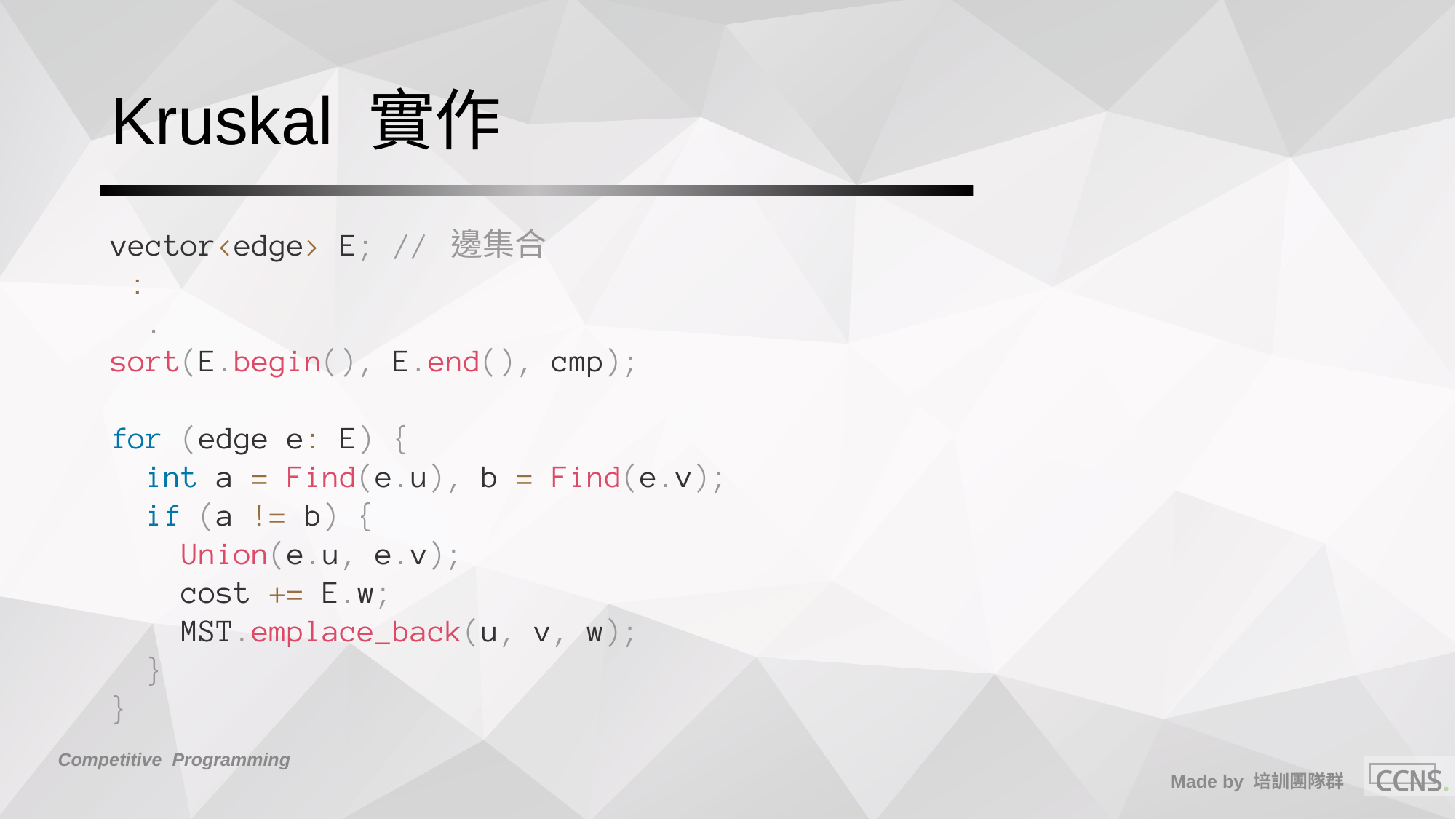

# Kruskal 實作
vector<edge> E; // 邊集合
  :
  .
sort(E.begin(), E.end(), cmp);
for (edge e: E) {
  int a = Find(e.u), b = Find(e.v);
  if (a != b) {
    Union(e.u, e.v);
    cost += E.w;
    MST.emplace_back(u, v, w);
  }
}